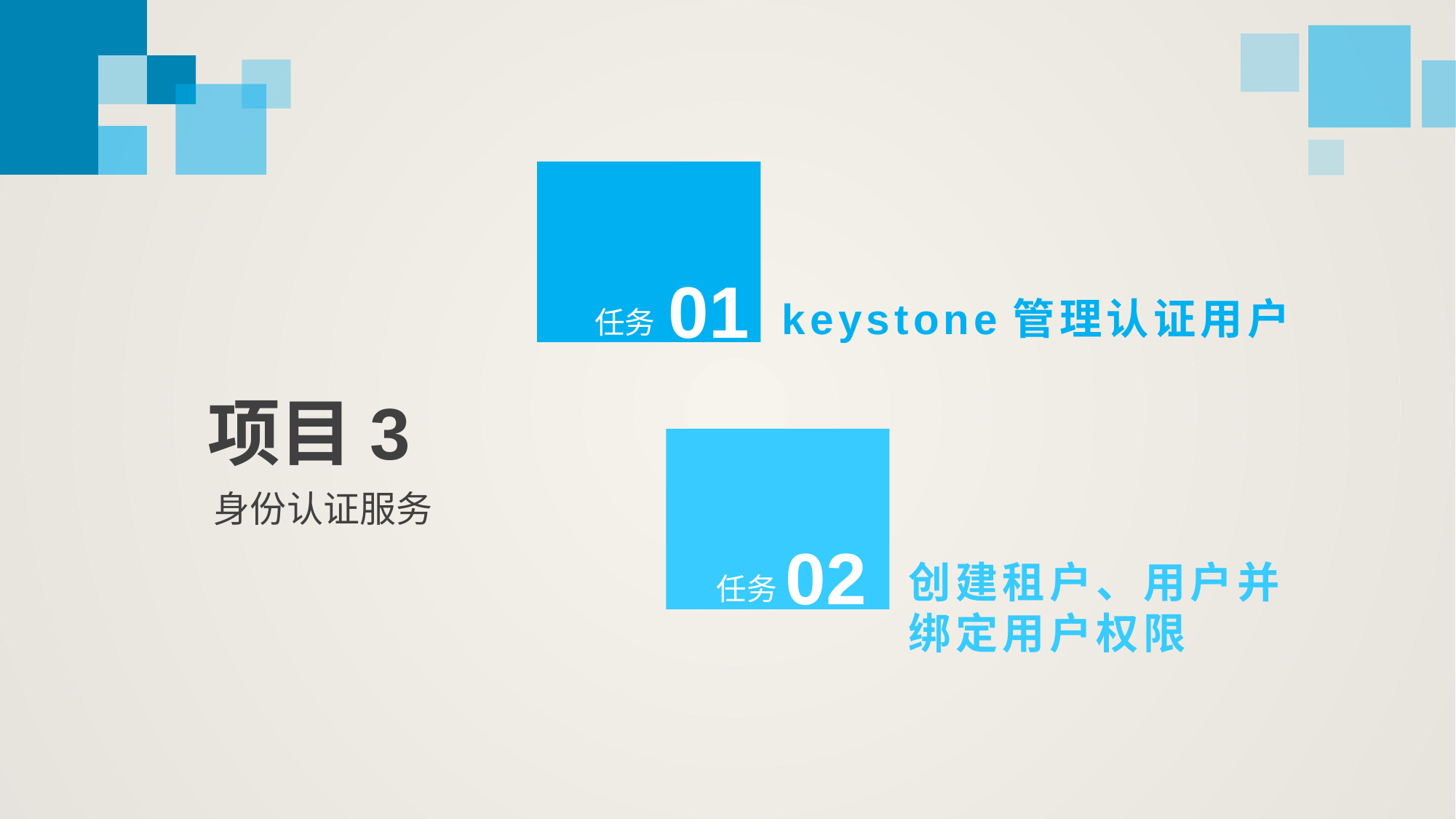

01
keystone管理认证用户
任务
项目3

身份认证服务

02
创建租户、用户并绑定用户权限

任务